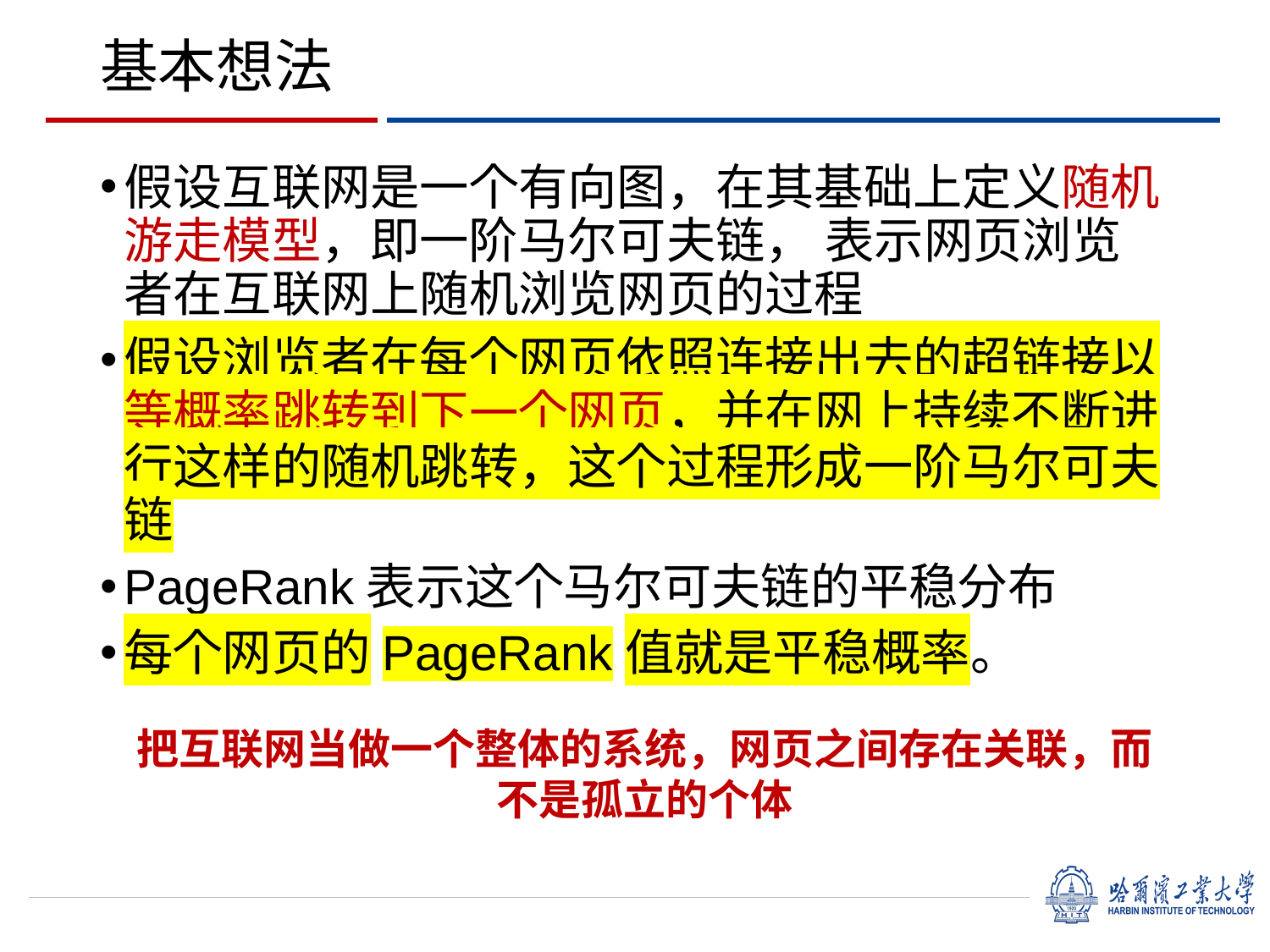

# 基本想法
假设互联网是一个有向图，在其基础上定义随机游走模型，即一阶马尔可夫链， 表示网页浏览者在互联网上随机浏览网页的过程
假设浏览者在每个网页依照连接出去的超链接以等概率跳转到下一个网页，并在网上持续不断进行这样的随机跳转，这个过程形成一阶马尔可夫链
PageRank表示这个马尔可夫链的平稳分布
每个网页的PageRank值就是平稳概率。
把互联网当做一个整体的系统，网页之间存在关联，而不是孤立的个体